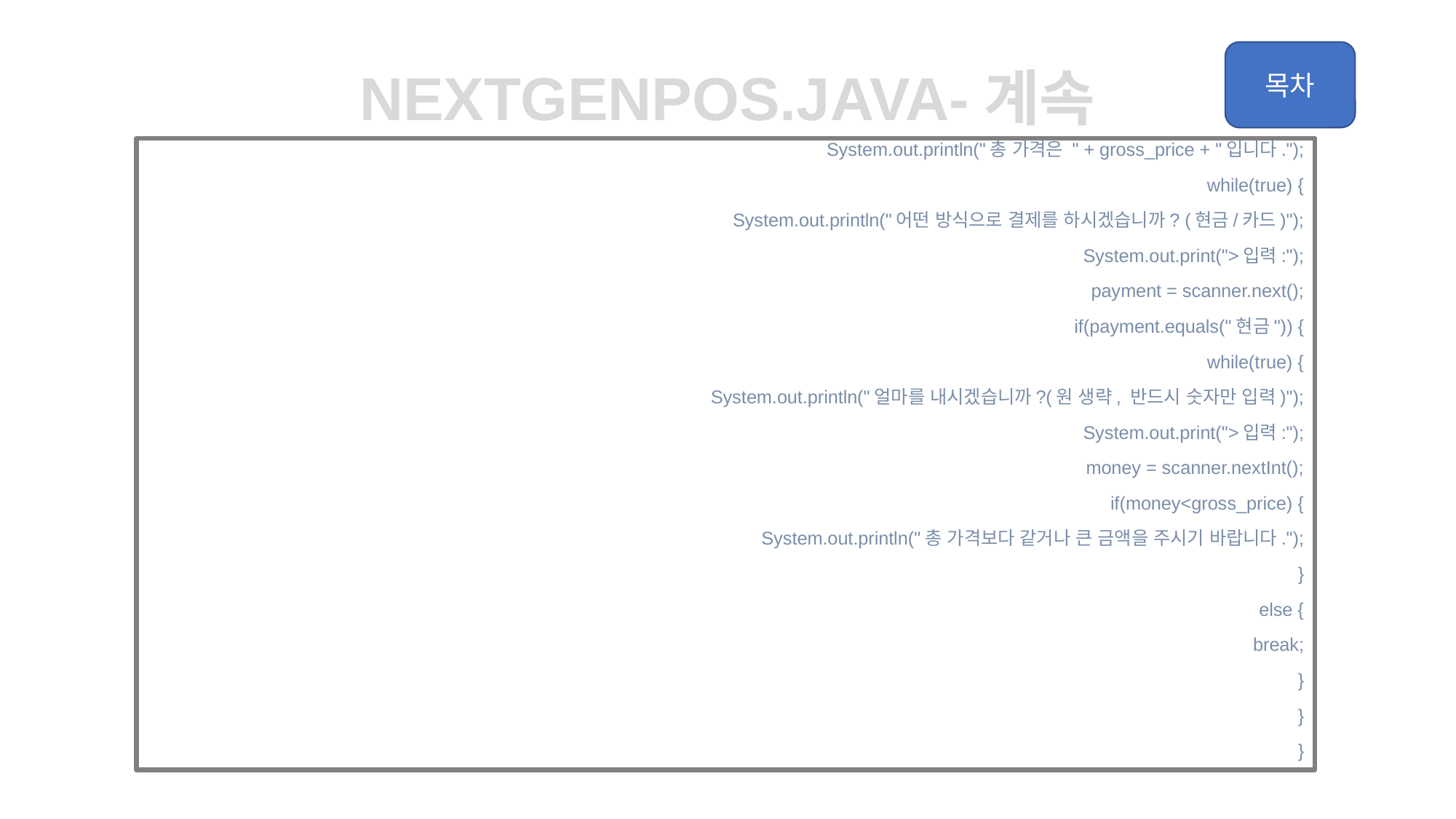

Nextgenpos.java-계속
			System.out.println("총 가격은 " + gross_price + "입니다.");
			while(true) {
			System.out.println("어떤 방식으로 결제를 하시겠습니까? (현금/카드)");
			System.out.print(">입력:");
			payment = scanner.next();
			if(payment.equals("현금")) {
				while(true) {
					System.out.println("얼마를 내시겠습니까?(원 생략, 반드시 숫자만 입력)");
					System.out.print(">입력:");
					money = scanner.nextInt();
					if(money<gross_price) {
						System.out.println("총 가격보다 같거나 큰 금액을 주시기 바랍니다.");
					}
					else {
						break;
					}
				}
			}